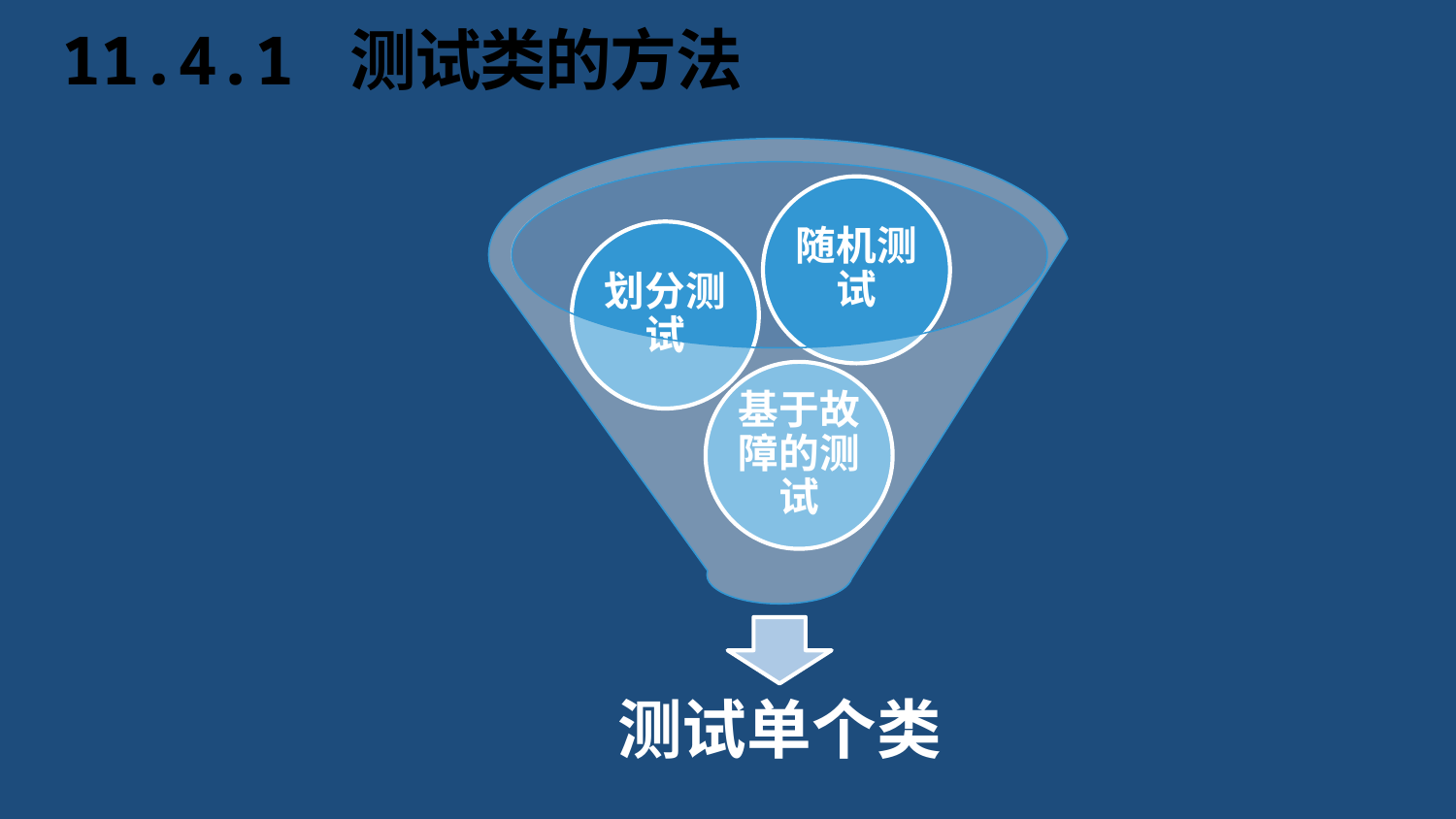

# 11.4.1 测试类的方法
测试单个类
基于故障的测试
划分测试
随机测试